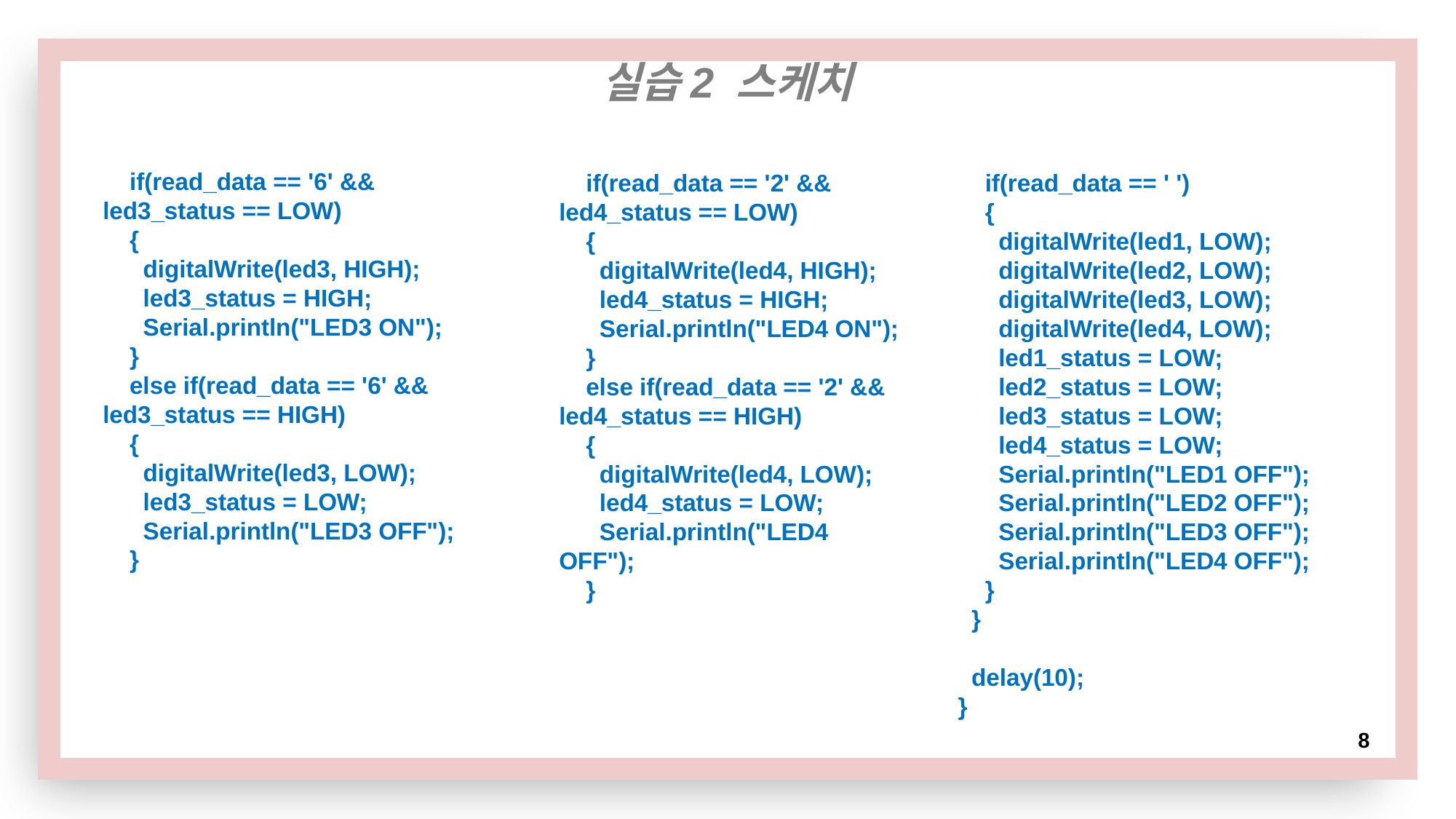

실습2 스케치

    if(read_data == '6' && led3_status == LOW)
    {
      digitalWrite(led3, HIGH);
      led3_status = HIGH;
      Serial.println("LED3 ON");
    }
    else if(read_data == '6' && led3_status == HIGH)
    {
      digitalWrite(led3, LOW);
      led3_status = LOW;
      Serial.println("LED3 OFF");
    }

    if(read_data == '2' && led4_status == LOW)
    {
      digitalWrite(led4, HIGH);
      led4_status = HIGH;
      Serial.println("LED4 ON");
    }
    else if(read_data == '2' && led4_status == HIGH)
    {
      digitalWrite(led4, LOW);
      led4_status = LOW;
      Serial.println("LED4 OFF");
    }

    if(read_data == ' ')
    {
      digitalWrite(led1, LOW);
      digitalWrite(led2, LOW);
      digitalWrite(led3, LOW);
      digitalWrite(led4, LOW);
      led1_status = LOW;
      led2_status = LOW;
      led3_status = LOW;
      led4_status = LOW;
      Serial.println("LED1 OFF");
      Serial.println("LED2 OFF");
      Serial.println("LED3 OFF");
      Serial.println("LED4 OFF");
    }
  }

  delay(10);
}
8